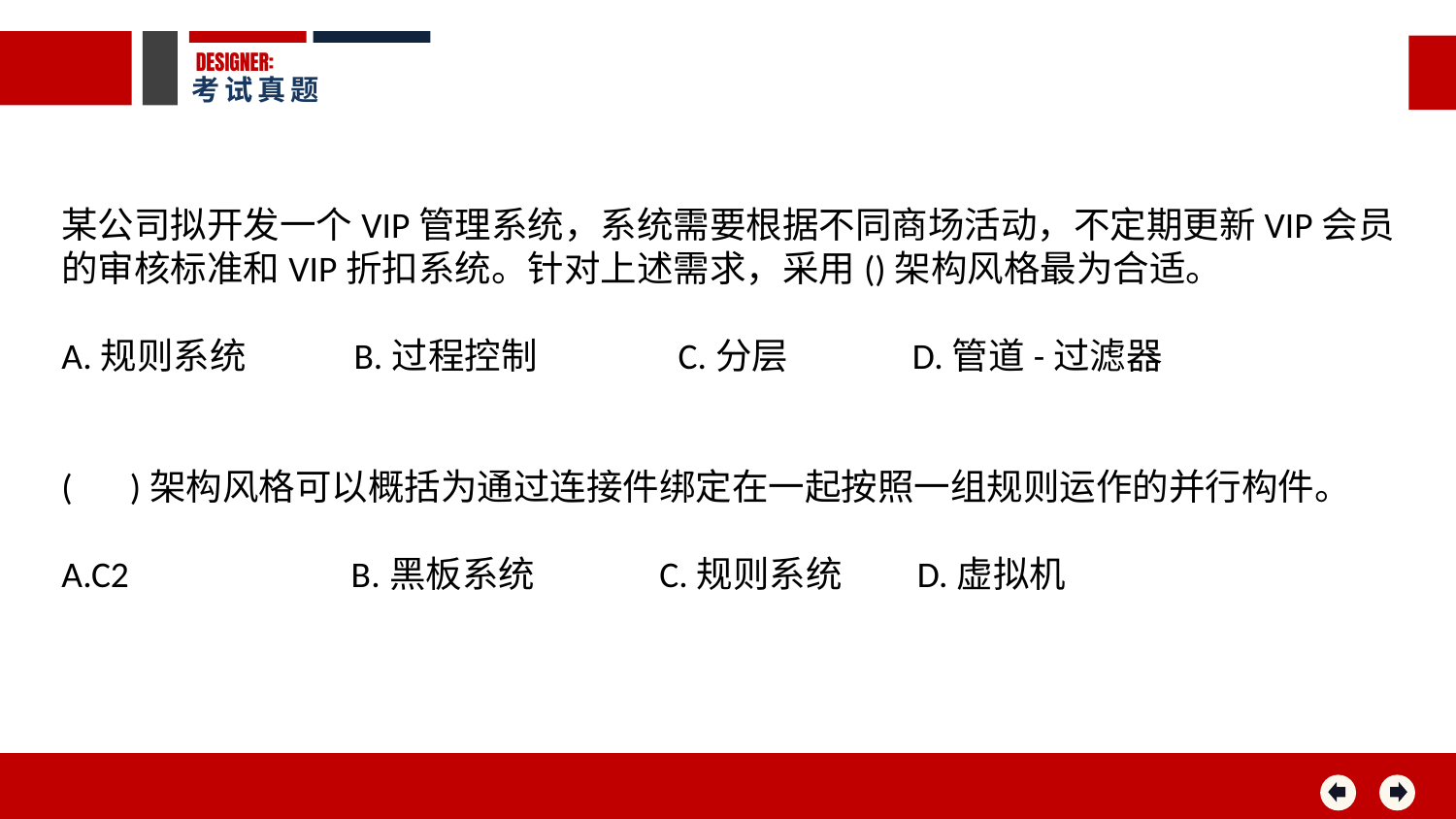

DESIGNER:
考试真题
某公司拟开发一个VIP管理系统，系统需要根据不同商场活动，不定期更新VIP会员的审核标准和VIP折扣系统。针对上述需求，采用()架构风格最为合适。

A.规则系统            B.过程控制                C.分层              D.管道-过滤器

(       )架构风格可以概括为通过连接件绑定在一起按照一组规则运作的并行构件。

A.C2                           B.黑板系统              C.规则系统        D.虚拟机